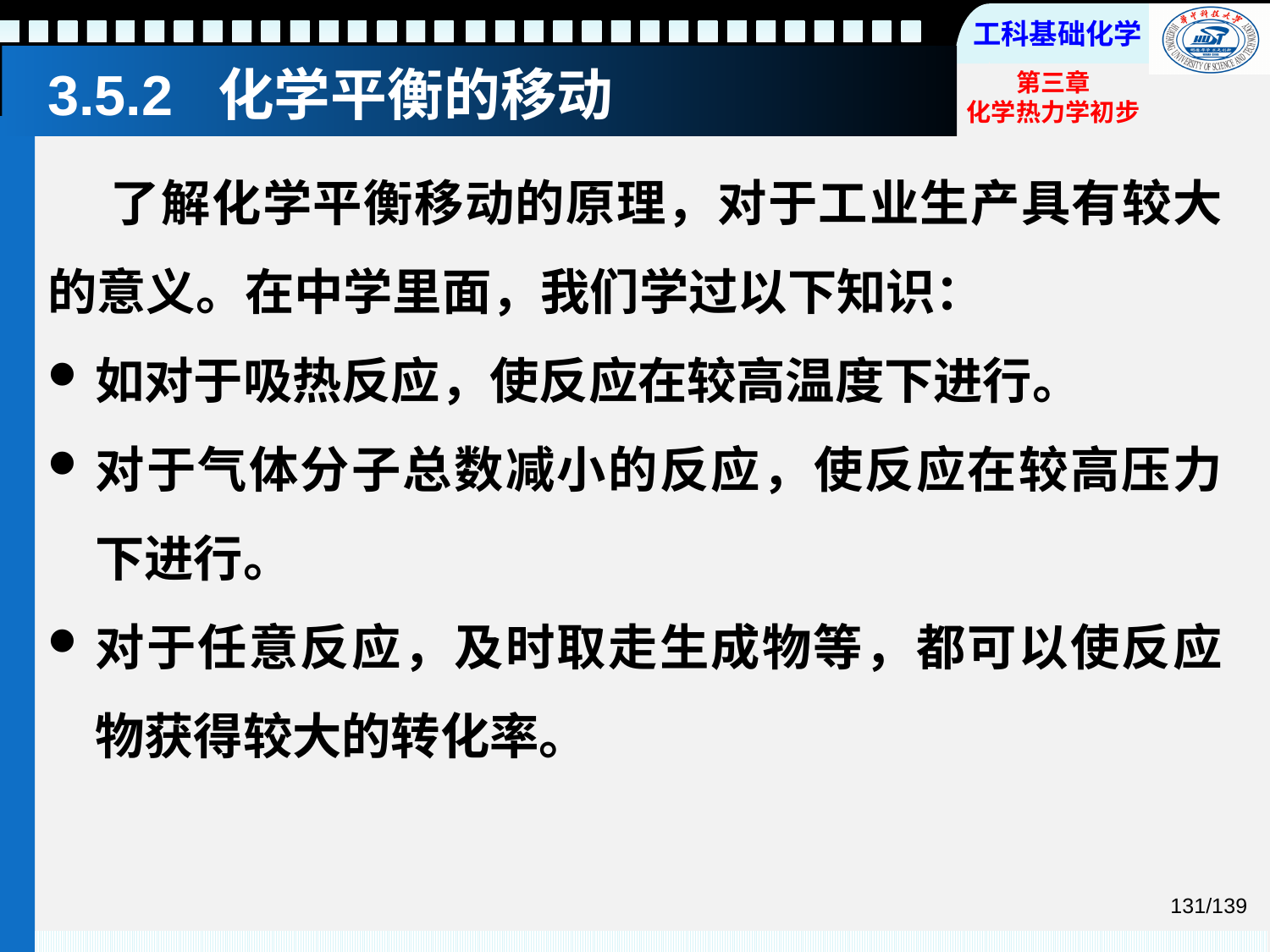

# 3.5.2  化学平衡的移动
    了解化学平衡移动的原理，对于工业生产具有较大的意义。在中学里面，我们学过以下知识：
如对于吸热反应，使反应在较高温度下进行。
对于气体分子总数减小的反应，使反应在较高压力下进行。
对于任意反应，及时取走生成物等，都可以使反应物获得较大的转化率。